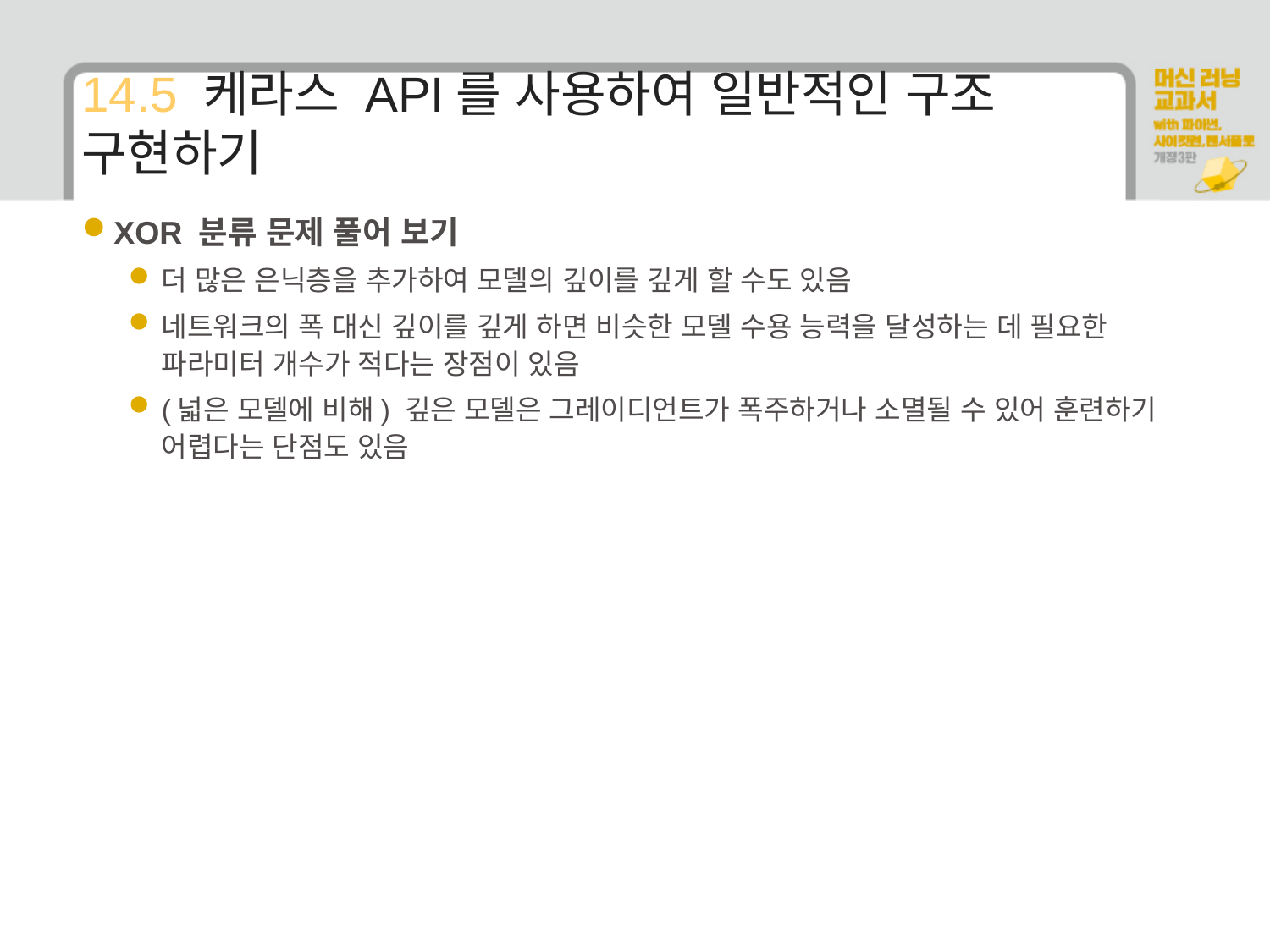

# 14.5 케라스 API를 사용하여 일반적인 구조 구현하기
XOR 분류 문제 풀어 보기
더 많은 은닉층을 추가하여 모델의 깊이를 깊게 할 수도 있음
네트워크의 폭 대신 깊이를 깊게 하면 비슷한 모델 수용 능력을 달성하는 데 필요한 파라미터 개수가 적다는 장점이 있음
(넓은 모델에 비해) 깊은 모델은 그레이디언트가 폭주하거나 소멸될 수 있어 훈련하기 어렵다는 단점도 있음